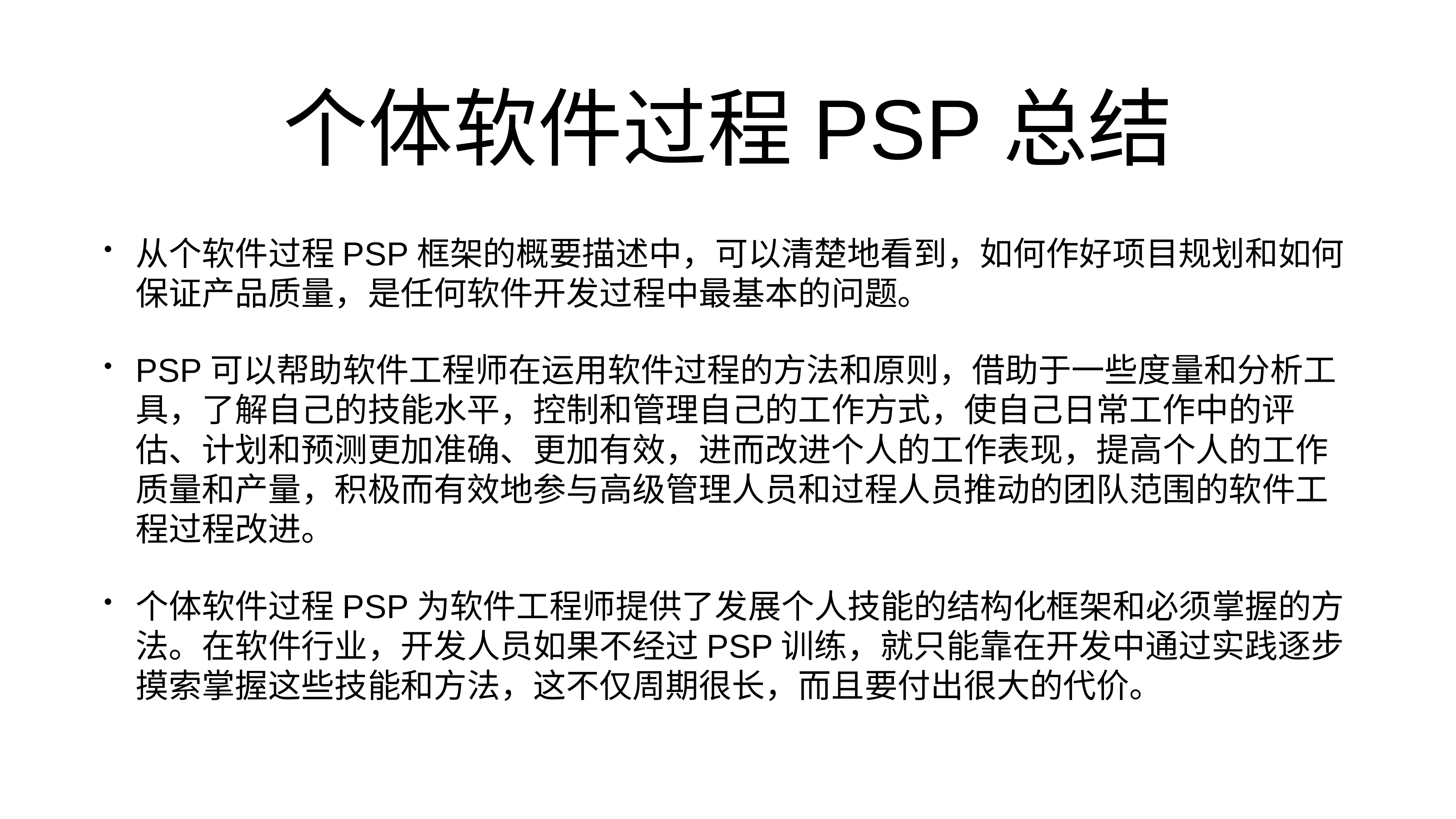

# 个体软件过程PSP总结
从个软件过程PSP框架的概要描述中，可以清楚地看到，如何作好项目规划和如何保证产品质量，是任何软件开发过程中最基本的问题。
PSP可以帮助软件工程师在运用软件过程的方法和原则，借助于一些度量和分析工具，了解自己的技能水平，控制和管理自己的工作方式，使自己日常工作中的评估、计划和预测更加准确、更加有效，进而改进个人的工作表现，提高个人的工作质量和产量，积极而有效地参与高级管理人员和过程人员推动的团队范围的软件工程过程改进。
个体软件过程PSP为软件工程师提供了发展个人技能的结构化框架和必须掌握的方法。在软件行业，开发人员如果不经过PSP训练，就只能靠在开发中通过实践逐步摸索掌握这些技能和方法，这不仅周期很长，而且要付出很大的代价。